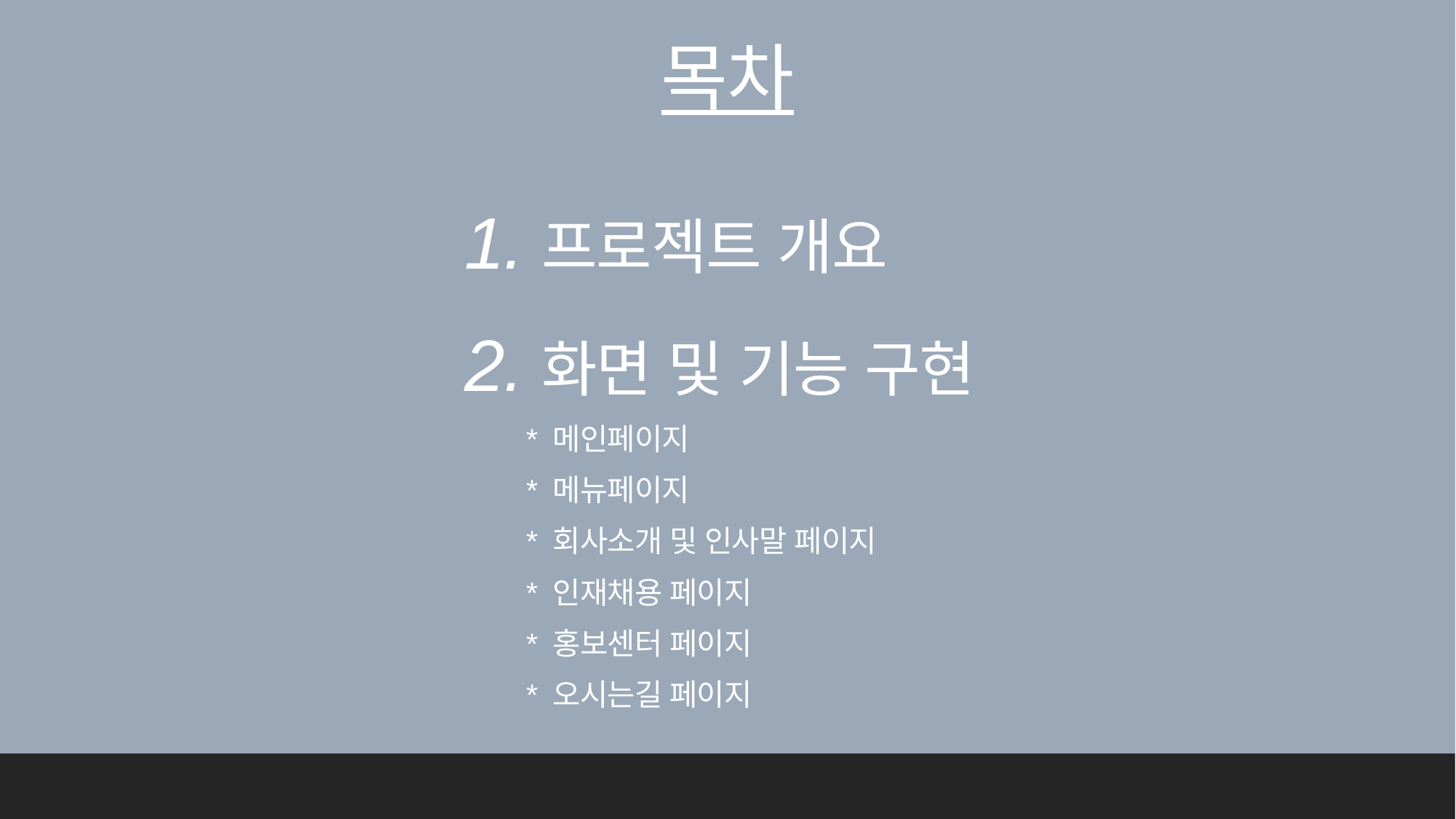

# 목차
1.프로젝트 개요
2.화면 및 기능 구현
        * 메인페이지
        * 메뉴페이지
        * 회사소개 및 인사말 페이지
        * 인재채용 페이지
        * 홍보센터 페이지
        * 오시는길 페이지